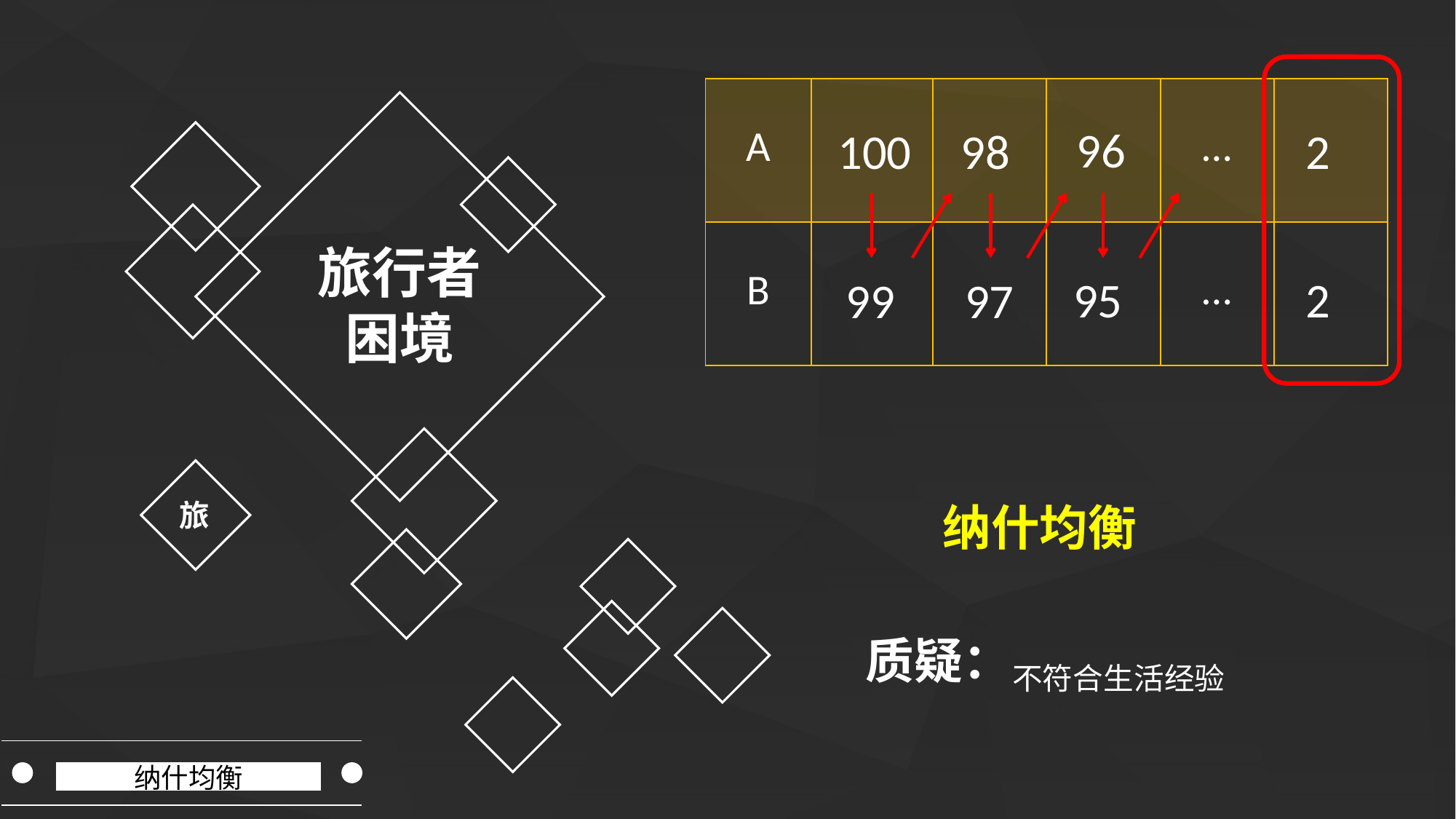

| A |  |  |  | … |  |
| --- | --- | --- | --- | --- | --- |
| B |  |  |  | … |  |

96
98
2
100

旅行者困境
95
2
99
97

旅
纳什均衡

质疑：
不符合生活经验

纳什均衡